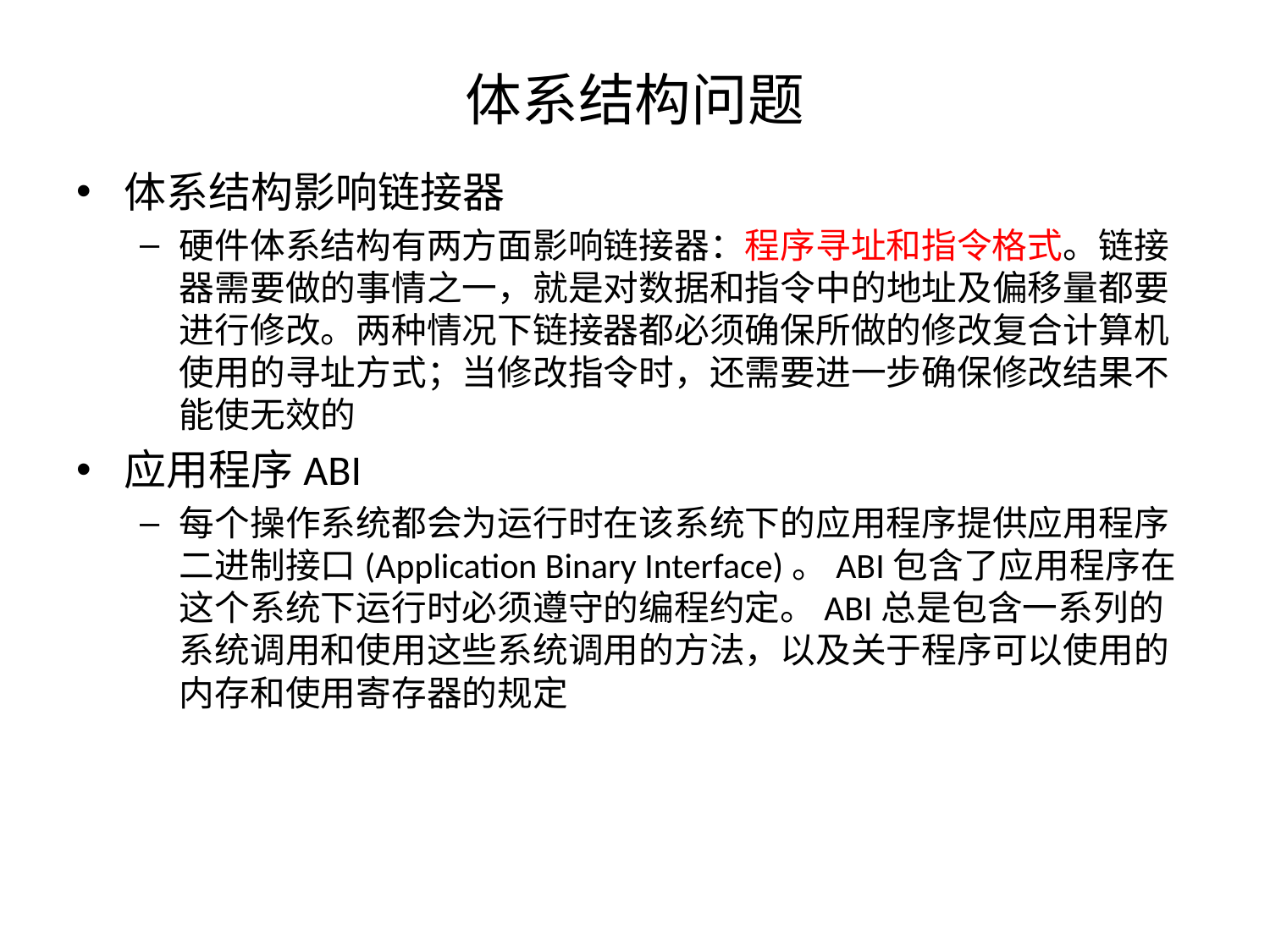

# 体系结构问题
体系结构影响链接器
硬件体系结构有两方面影响链接器：程序寻址和指令格式。链接器需要做的事情之一，就是对数据和指令中的地址及偏移量都要进行修改。两种情况下链接器都必须确保所做的修改复合计算机使用的寻址方式；当修改指令时，还需要进一步确保修改结果不能使无效的
应用程序ABI
每个操作系统都会为运行时在该系统下的应用程序提供应用程序二进制接口(Application Binary Interface)。ABI包含了应用程序在这个系统下运行时必须遵守的编程约定。ABI总是包含一系列的系统调用和使用这些系统调用的方法，以及关于程序可以使用的内存和使用寄存器的规定